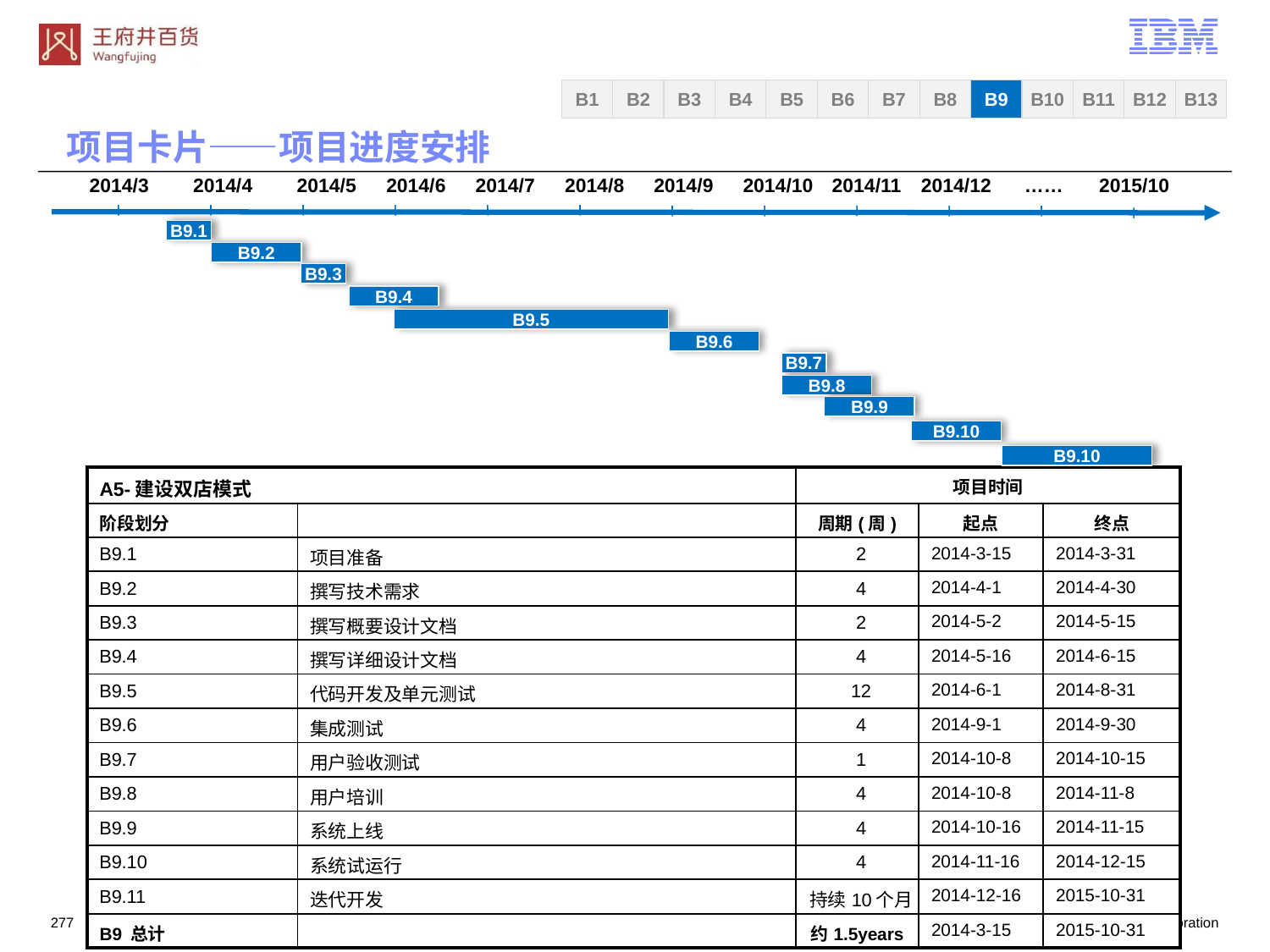

B3
B4
B5
B6
B7
B8
B9
B10
B11
B12
B13
B1
B2
项目卡片——项目进度安排
2014/3
2014/4
2014/5
2014/6
2014/7
2014/8
2014/9
2014/10
2014/11
2014/12
……
2015/10

B9.1
B9.2
B9.3
B9.4
B9.5
B9.6
B9.7
B9.8
B9.9
B9.10
B9.10
| A5-建设双店模式 |  | 项目时间 |  |  |
| --- | --- | --- | --- | --- |
| 阶段划分 |  | 周期(周) | 起点 | 终点 |
| B9.1 | 项目准备 | 2 | 2014-3-15 | 2014-3-31 |
| B9.2 | 撰写技术需求 | 4 | 2014-4-1 | 2014-4-30 |
| B9.3 | 撰写概要设计文档 | 2 | 2014-5-2 | 2014-5-15 |
| B9.4 | 撰写详细设计文档 | 4 | 2014-5-16 | 2014-6-15 |
| B9.5 | 代码开发及单元测试 | 12 | 2014-6-1 | 2014-8-31 |
| B9.6 | 集成测试 | 4 | 2014-9-1 | 2014-9-30 |
| B9.7 | 用户验收测试 | 1 | 2014-10-8 | 2014-10-15 |
| B9.8 | 用户培训 | 4 | 2014-10-8 | 2014-11-8 |
| B9.9 | 系统上线 | 4 | 2014-10-16 | 2014-11-15 |
| B9.10 | 系统试运行 | 4 | 2014-11-16 | 2014-12-15 |
| B9.11 | 迭代开发 | 持续10个月 | 2014-12-16 | 2015-10-31 |
| B9 总计 |  | 约1.5years | 2014-3-15 | 2015-10-31 |
277